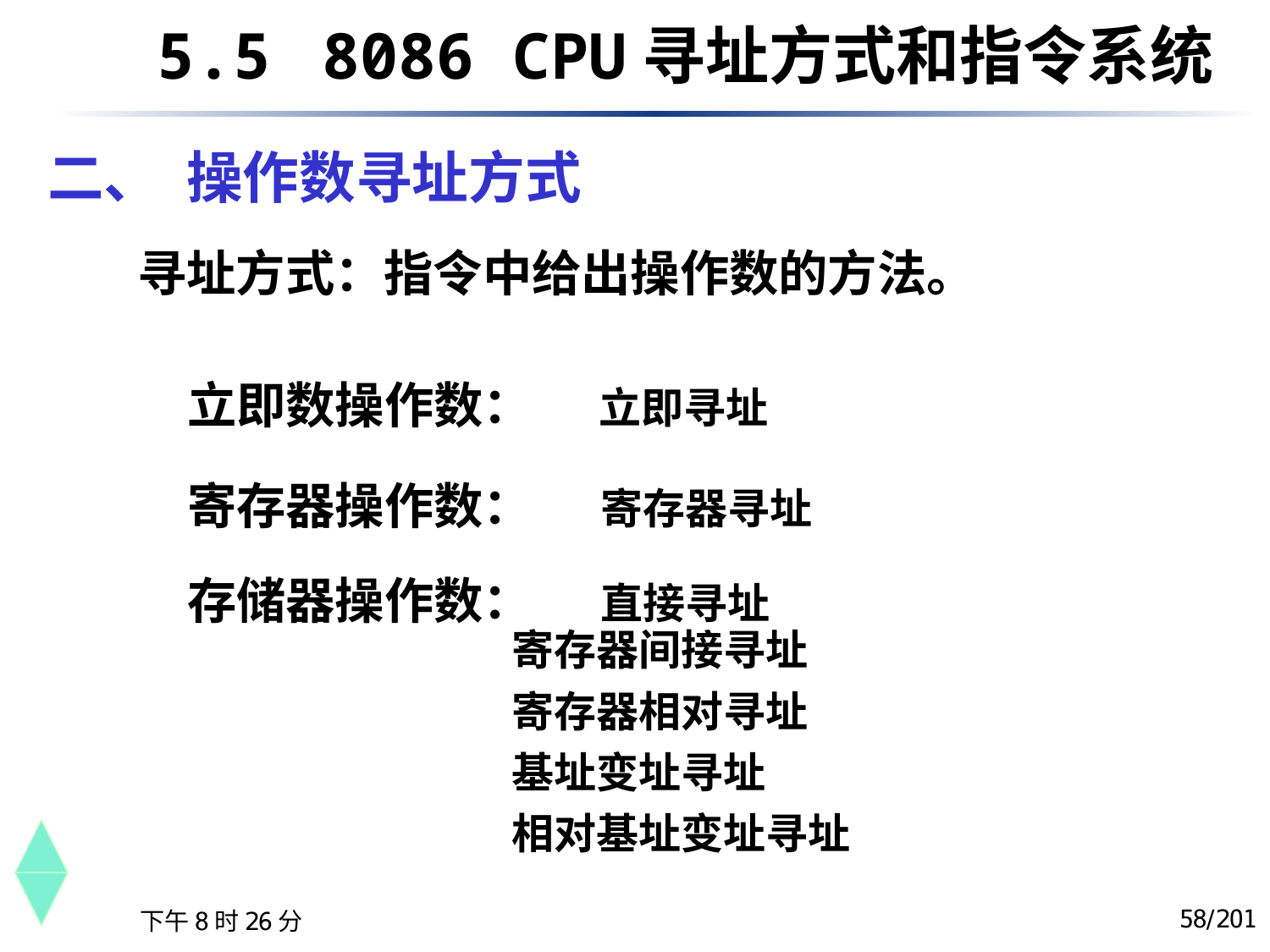

5.5	 8086 CPU寻址方式和指令系统
# 二、  操作数寻址方式
寻址方式：指令中给出操作数的方法。
立即数操作数：       立即寻址
寄存器操作数：       寄存器寻址
存储器操作数：       直接寻址
                                 寄存器间接寻址
                                 寄存器相对寻址
                                 基址变址寻址
                                 相对基址变址寻址
58/201
下午8时26分